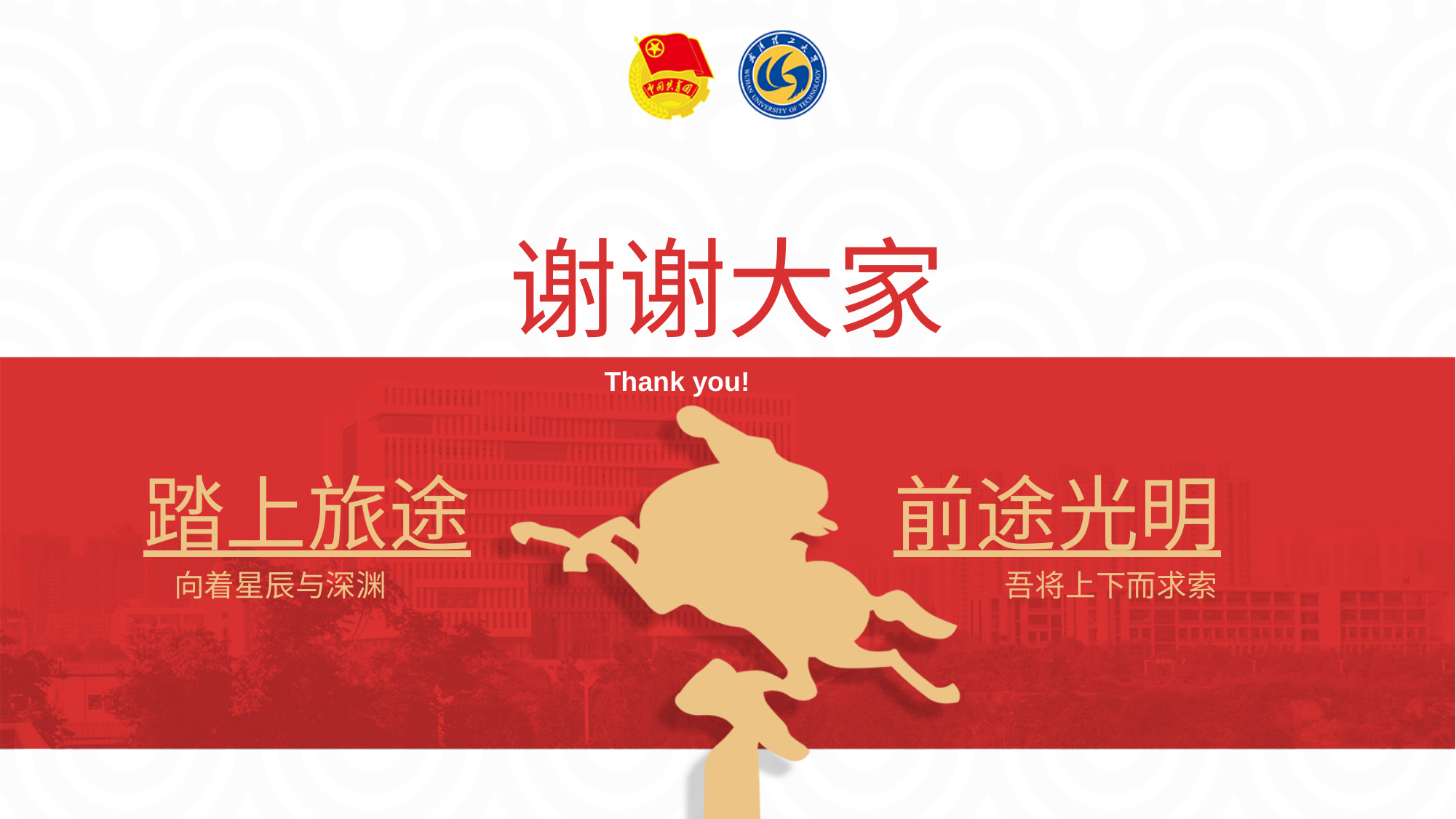

谢谢大家
Thank you!
踏上旅途                       前途光明
     向着星辰与深渊                                                                              	吾将上下而求索